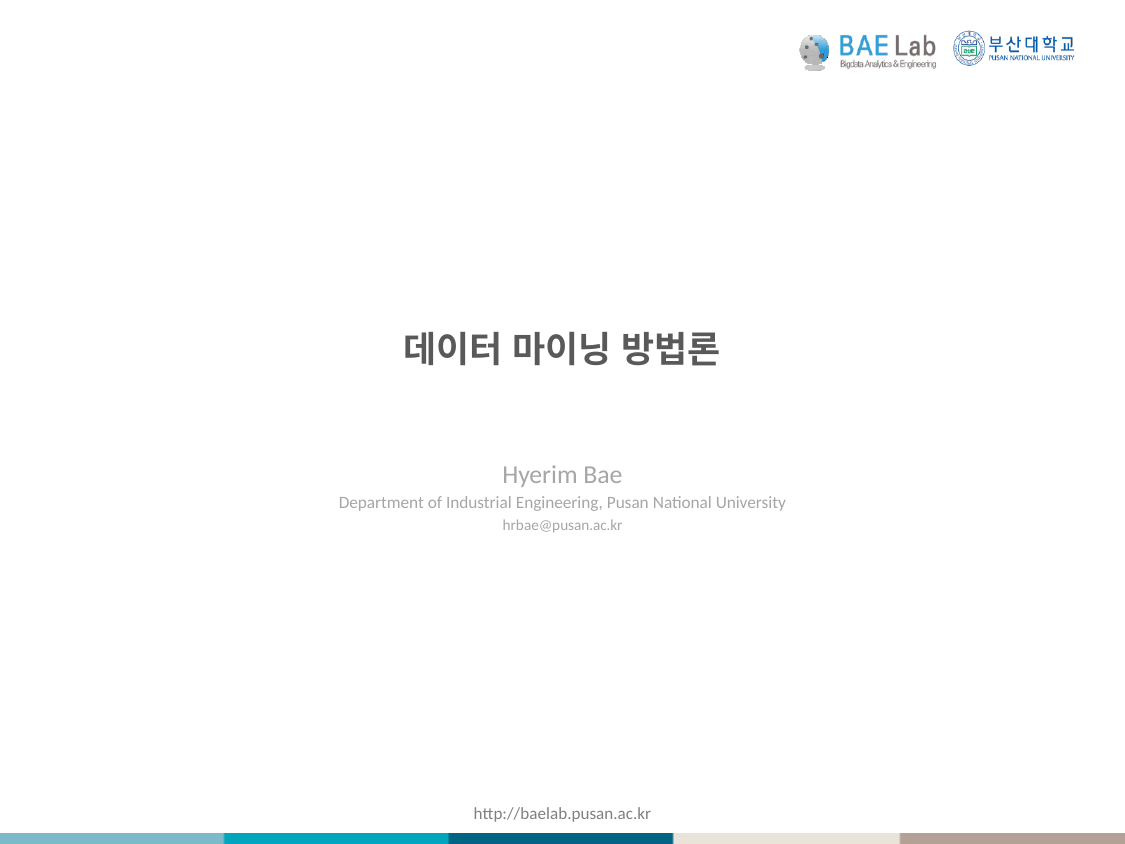

데이터 마이닝 방법론
Hyerim Bae
Department of Industrial Engineering, Pusan National University
hrbae@pusan.ac.kr